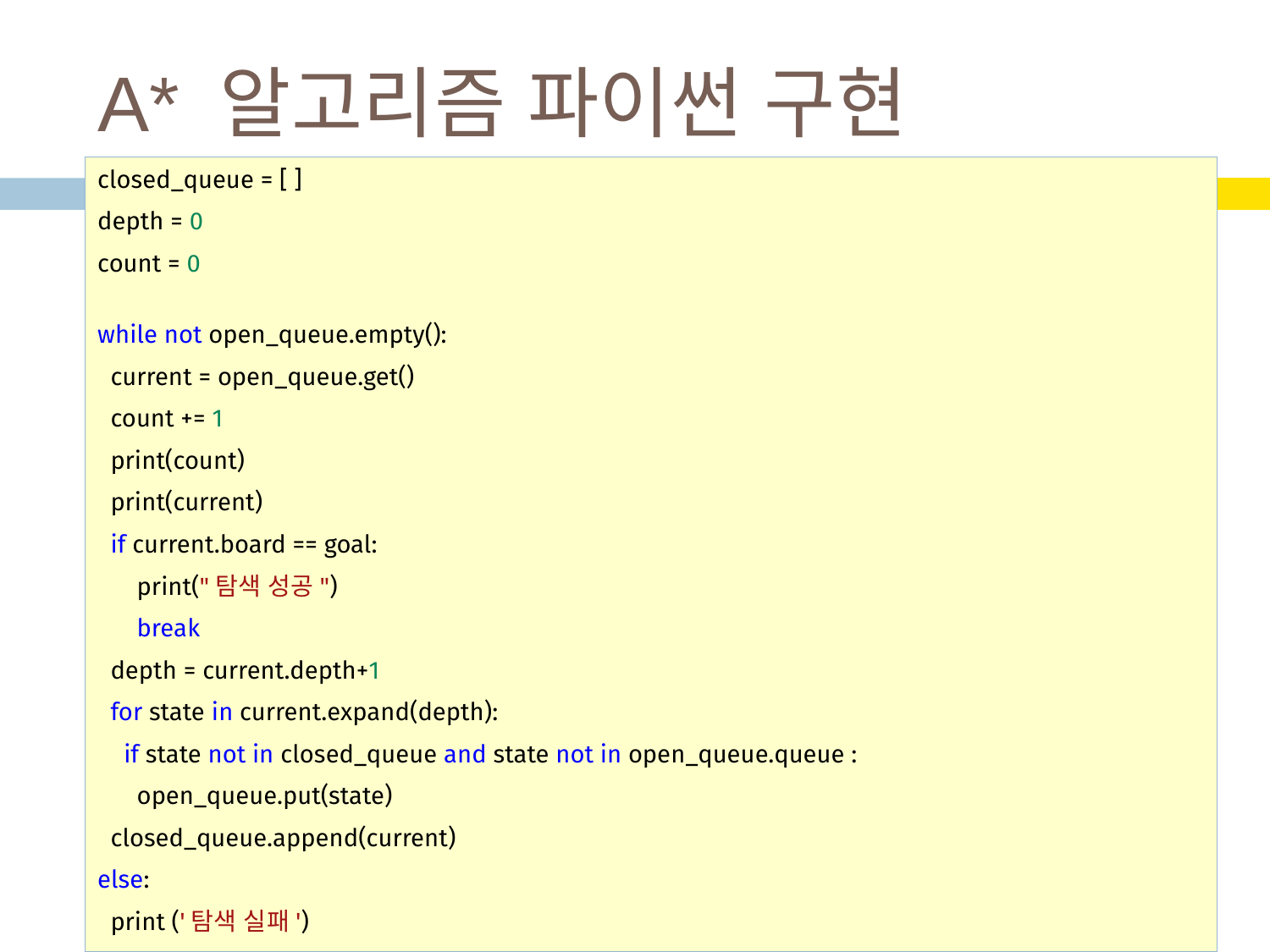

# A* 알고리즘 파이썬 구현
closed_queue = [ ]
depth = 0
count = 0
while not open_queue.empty():
  current = open_queue.get()
  count += 1
  print(count)
  print(current)
  if current.board == goal:
      print("탐색 성공")
      break
  depth = current.depth+1
  for state in current.expand(depth):
    if state not in closed_queue and state not in open_queue.queue :
      open_queue.put(state)
  closed_queue.append(current)
else:
  print ('탐색 실패')